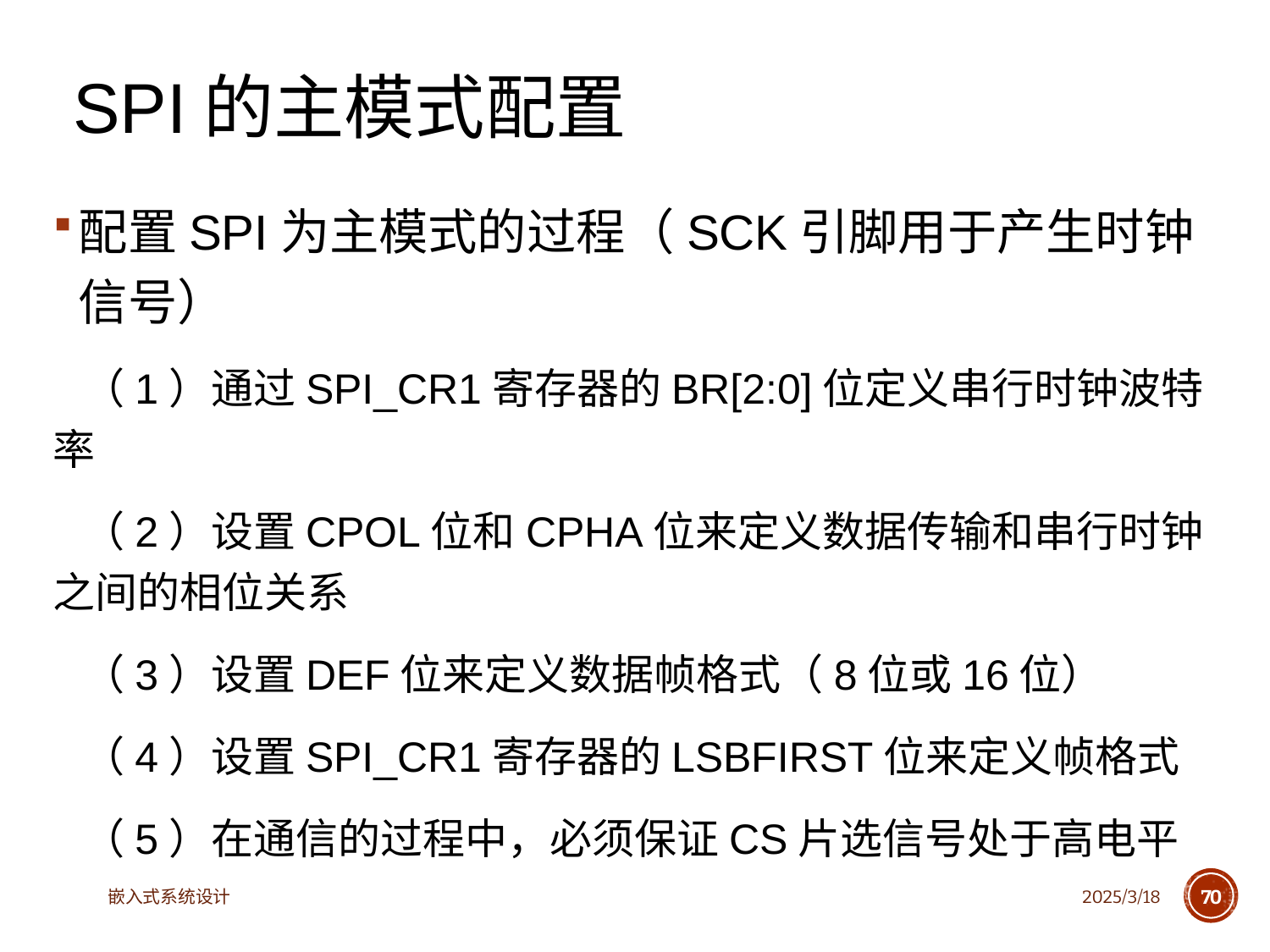

# SPI的主模式配置
配置SPI为主模式的过程（SCK引脚用于产生时钟信号）
  （1）通过SPI_CR1寄存器的BR[2:0]位定义串行时钟波特率
  （2）设置CPOL位和CPHA位来定义数据传输和串行时钟之间的相位关系
  （3）设置DEF位来定义数据帧格式（8位或16位）
  （4）设置SPI_CR1寄存器的LSBFIRST位来定义帧格式
  （5）在通信的过程中，必须保证CS片选信号处于高电平

嵌入式系统设计
2025/3/18
70